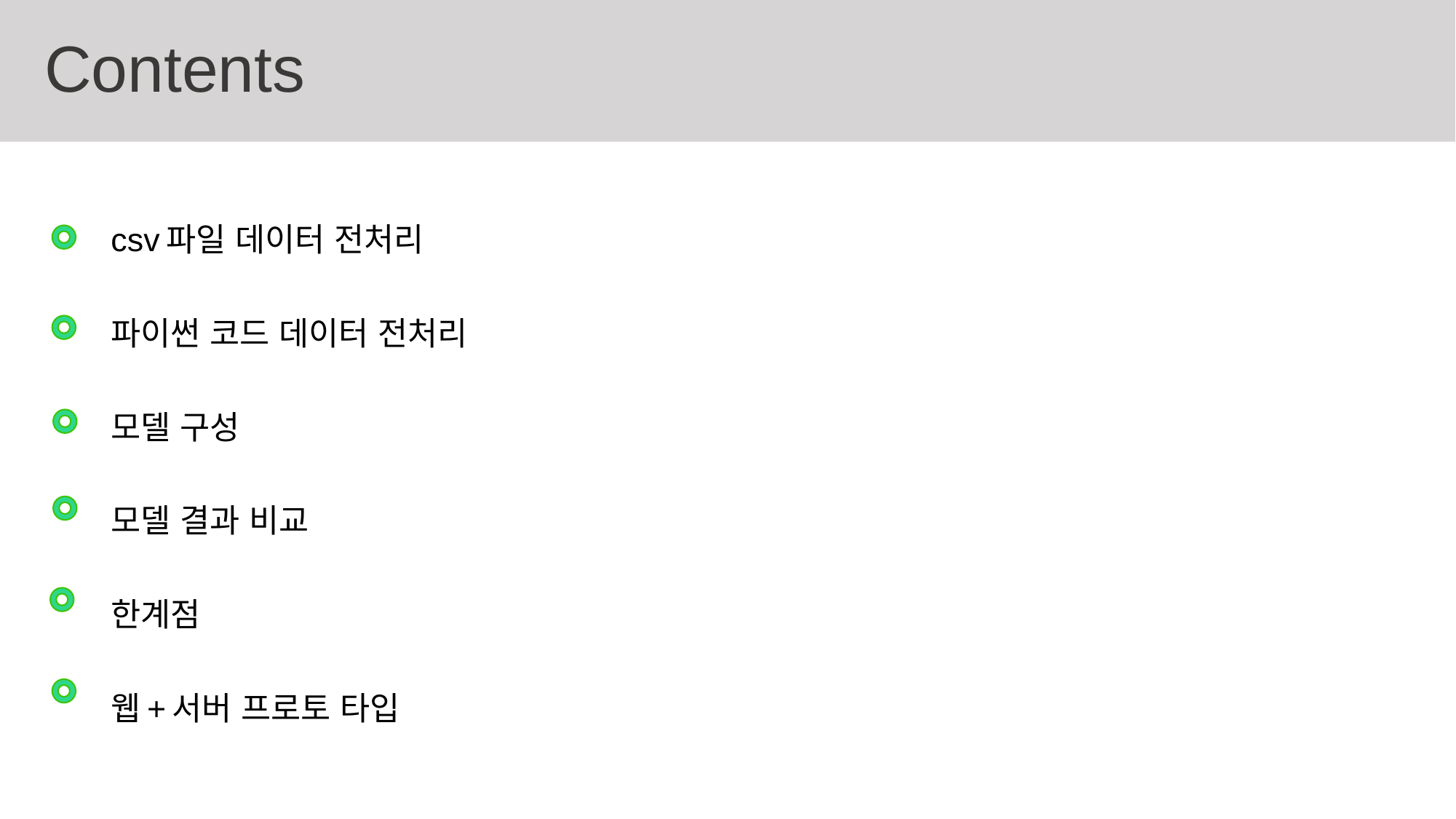

# Contents
csv파일 데이터 전처리

파이썬 코드 데이터 전처리

모델 구성

모델 결과 비교

한계점

웹+서버 프로토 타입